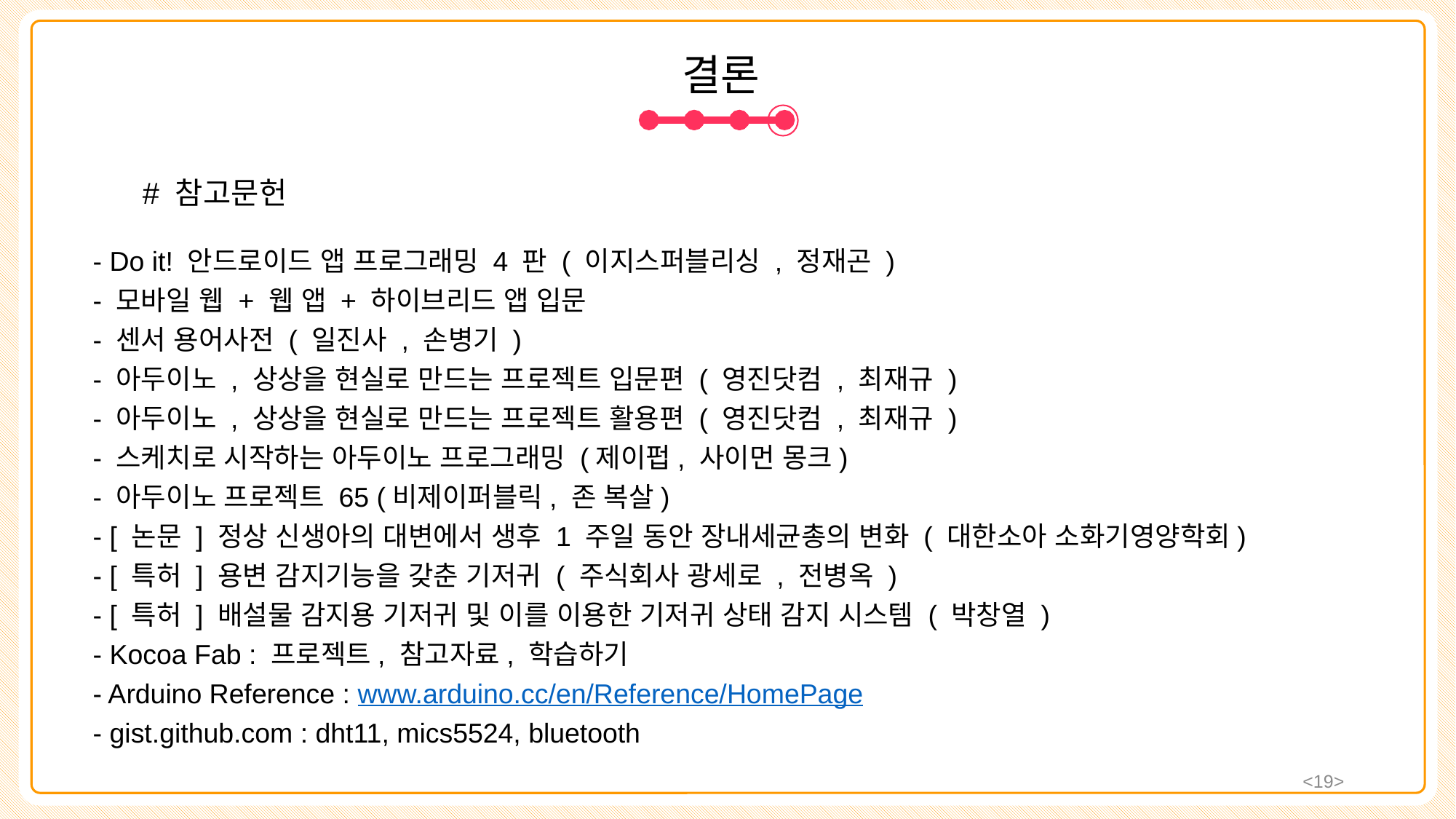

결론

# 참고문헌
- Do it! 안드로이드 앱 프로그래밍 4 판 ( 이지스퍼블리싱 , 정재곤 )
- 모바일 웹 + 웹 앱 + 하이브리드 앱 입문
- 센서 용어사전 ( 일진사 , 손병기 )
- 아두이노 , 상상을 현실로 만드는 프로젝트 입문편 ( 영진닷컴 , 최재규 )
- 아두이노 , 상상을 현실로 만드는 프로젝트 활용편 ( 영진닷컴 , 최재규 )
- 스케치로 시작하는 아두이노 프로그래밍 (제이펍, 사이먼 몽크)
- 아두이노 프로젝트 65 (비제이퍼블릭, 존 복살)
- [ 논문 ] 정상 신생아의 대변에서 생후 1 주일 동안 장내세균총의 변화 ( 대한소아 소화기영양학회)
- [ 특허 ] 용변 감지기능을 갖춘 기저귀 ( 주식회사 광세로 , 전병옥 )
- [ 특허 ] 배설물 감지용 기저귀 및 이를 이용한 기저귀 상태 감지 시스템 ( 박창열 )
- Kocoa Fab : 프로젝트, 참고자료, 학습하기
- Arduino Reference : www.arduino.cc/en/Reference/HomePage
- gist.github.com : dht11, mics5524, bluetooth

<19>